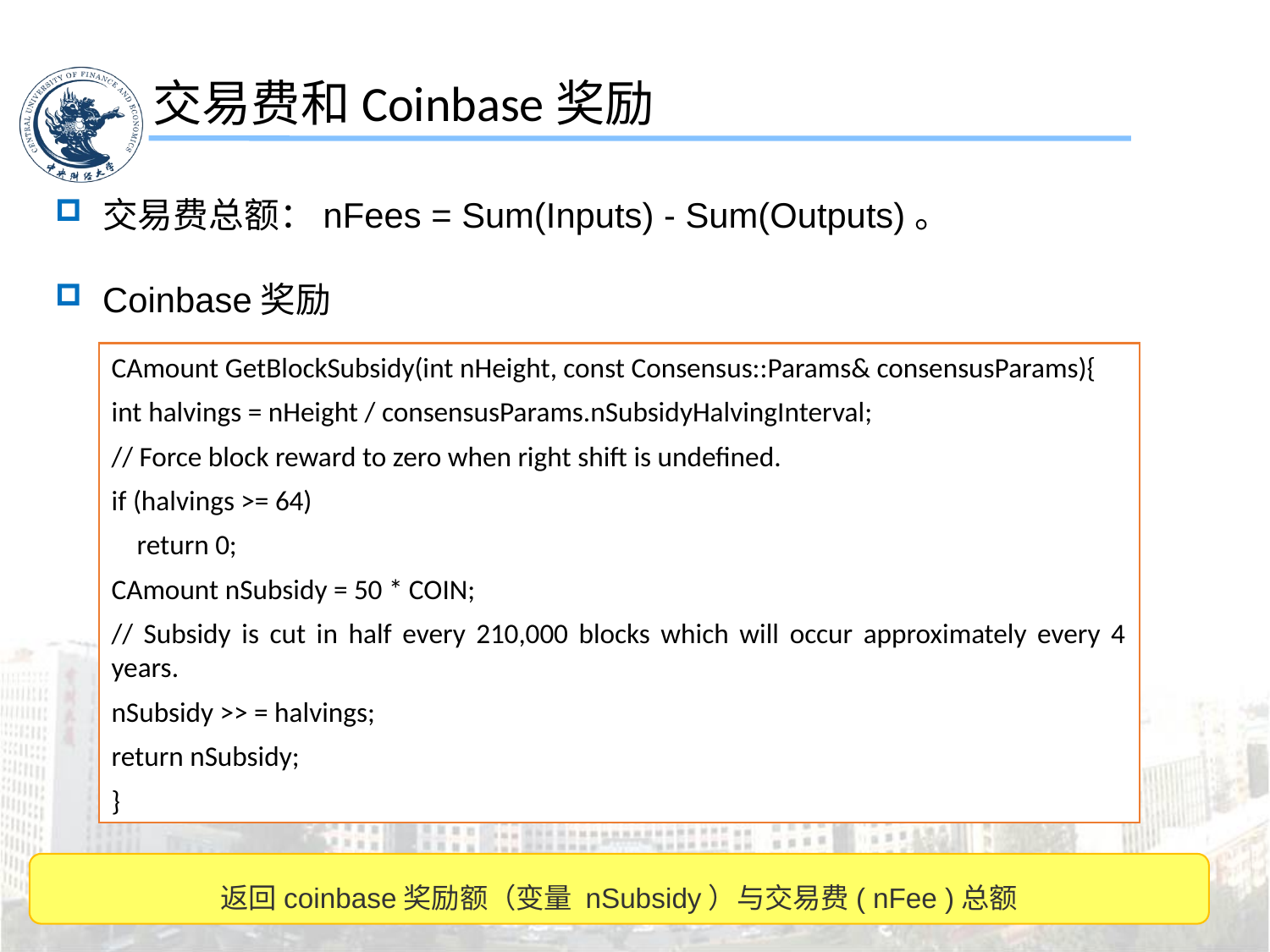

交易费和Coinbase奖励
交易费总额：nFees = Sum(Inputs) - Sum(Outputs)。
Coinbase奖励
CAmount GetBlockSubsidy(int nHeight, const Consensus::Params& consensusParams){
int halvings = nHeight / consensusParams.nSubsidyHalvingInterval;
// Force block reward to zero when right shift is undefined.
if (halvings >= 64)
    return 0;
CAmount nSubsidy = 50 * COIN;
// Subsidy is cut in half every 210,000 blocks which will occur approximately every 4 years.
nSubsidy >> = halvings;
return nSubsidy;
}
返回coinbase奖励额（变量 nSubsidy）与交易费( nFee )总额